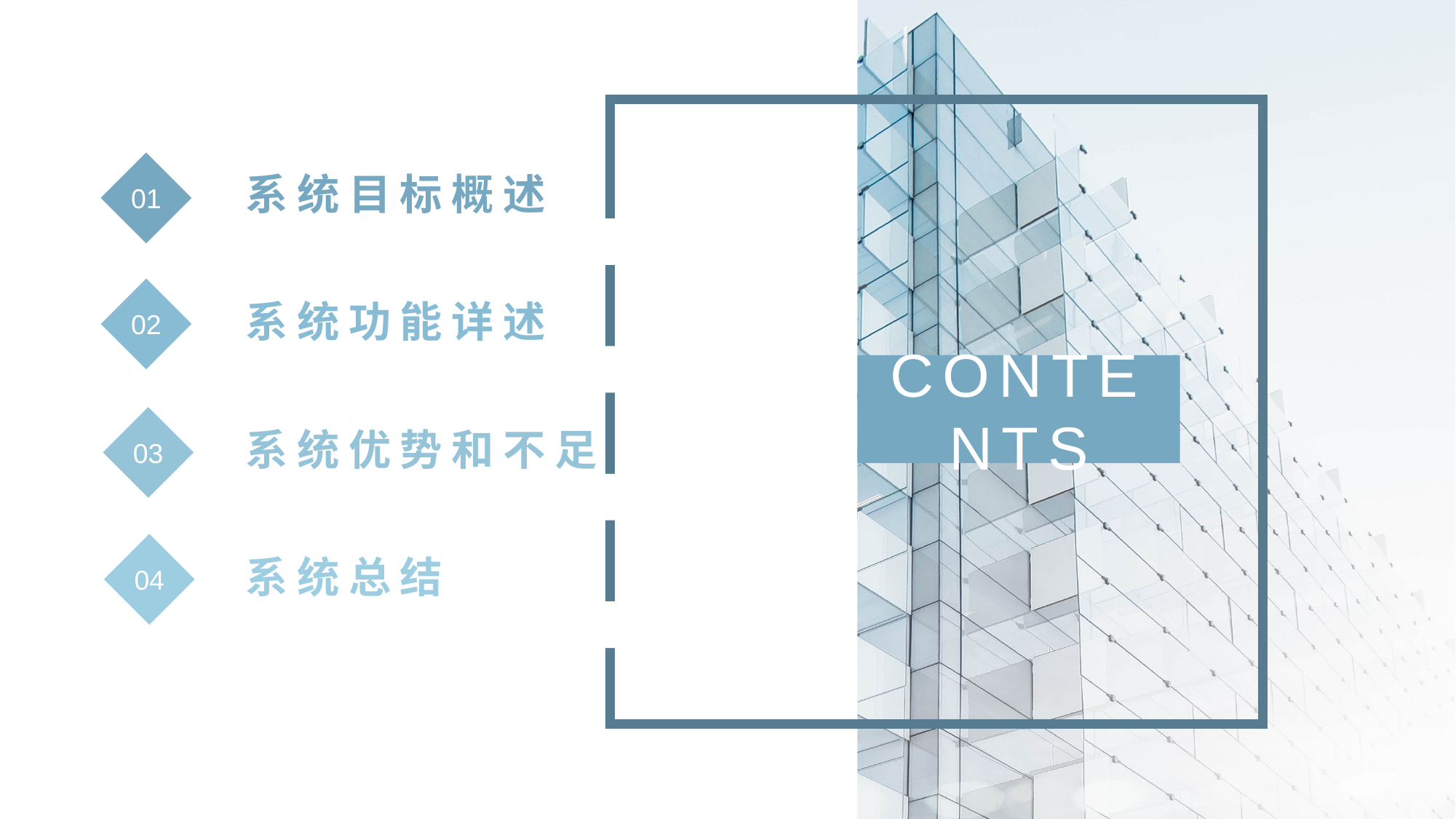

01
系统目标概述

02
系统功能详述

03
系统优势和不足

04
系统总结

CONTENTS